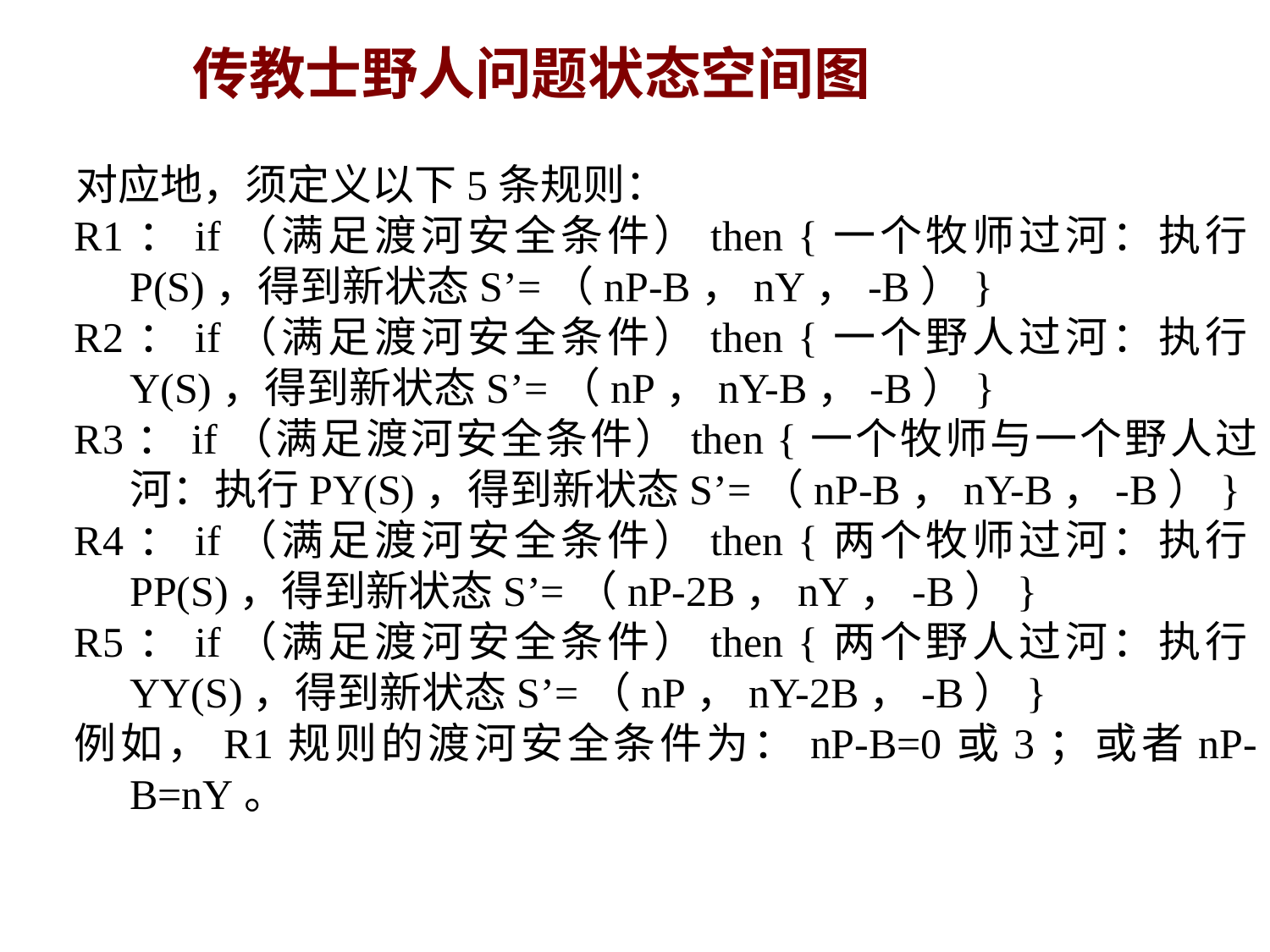

# 传教士野人问题状态空间图
对应地，须定义以下5条规则：
R1：if（满足渡河安全条件）then {一个牧师过河：执行P(S)，得到新状态S’=（nP-B，nY，-B）}
R2：if（满足渡河安全条件）then {一个野人过河：执行Y(S)，得到新状态S’=（nP，nY-B，-B）}
R3：if（满足渡河安全条件）then {一个牧师与一个野人过河：执行PY(S)，得到新状态S’=（nP-B，nY-B，-B）}
R4：if（满足渡河安全条件）then {两个牧师过河：执行PP(S)，得到新状态S’=（nP-2B，nY，-B）}
R5：if（满足渡河安全条件）then {两个野人过河：执行YY(S)，得到新状态S’=（nP，nY-2B，-B）}
例如，R1规则的渡河安全条件为：nP-B=0或3；或者nP-B=nY。